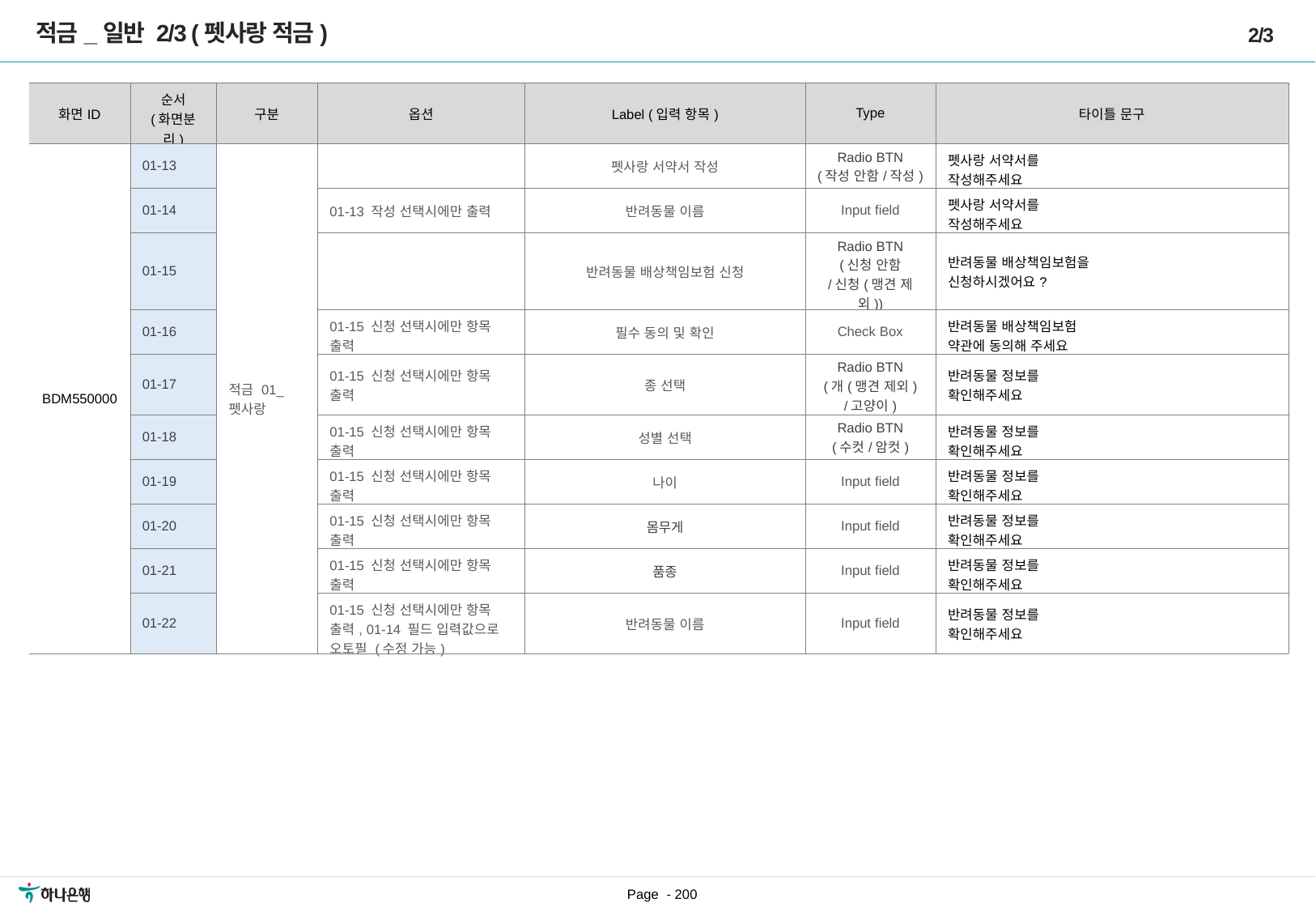

적금_일반 2/3 (펫사랑 적금)
2/3
| 화면ID | 순서 (화면분리) | 구분 | 옵션 | Label (입력 항목) | Type | 타이틀 문구 |
| --- | --- | --- | --- | --- | --- | --- |
| BDM550000 | 01-13 | 적금 01\_펫사랑 |  | 펫사랑 서약서 작성 | Radio BTN (작성 안함/작성) | 펫사랑 서약서를 작성해주세요 |
|  | 01-14 |  | 01-13 작성 선택시에만 출력 | 반려동물 이름 | Input field | 펫사랑 서약서를 작성해주세요 |
|  | 01-15 |  |  | 반려동물 배상책임보험 신청 | Radio BTN (신청 안함 /신청(맹견 제외)) | 반려동물 배상책임보험을 신청하시겠어요? |
|  | 01-16 |  | 01-15 신청 선택시에만 항목 출력 | 필수 동의 및 확인 | Check Box | 반려동물 배상책임보험 약관에 동의해 주세요 |
|  | 01-17 |  | 01-15 신청 선택시에만 항목 출력 | 종 선택 | Radio BTN (개(맹견 제외) /고양이) | 반려동물 정보를 확인해주세요 |
|  | 01-18 |  | 01-15 신청 선택시에만 항목 출력 | 성별 선택 | Radio BTN (수컷/암컷) | 반려동물 정보를 확인해주세요 |
|  | 01-19 |  | 01-15 신청 선택시에만 항목 출력 | 나이 | Input field | 반려동물 정보를 확인해주세요 |
|  | 01-20 |  | 01-15 신청 선택시에만 항목 출력 | 몸무게 | Input field | 반려동물 정보를 확인해주세요 |
|  | 01-21 |  | 01-15 신청 선택시에만 항목 출력 | 품종 | Input field | 반려동물 정보를 확인해주세요 |
|  | 01-22 |  | 01-15 신청 선택시에만 항목 출력, 01-14 필드 입력값으로 오토필 (수정 가능) | 반려동물 이름 | Input field | 반려동물 정보를 확인해주세요 |